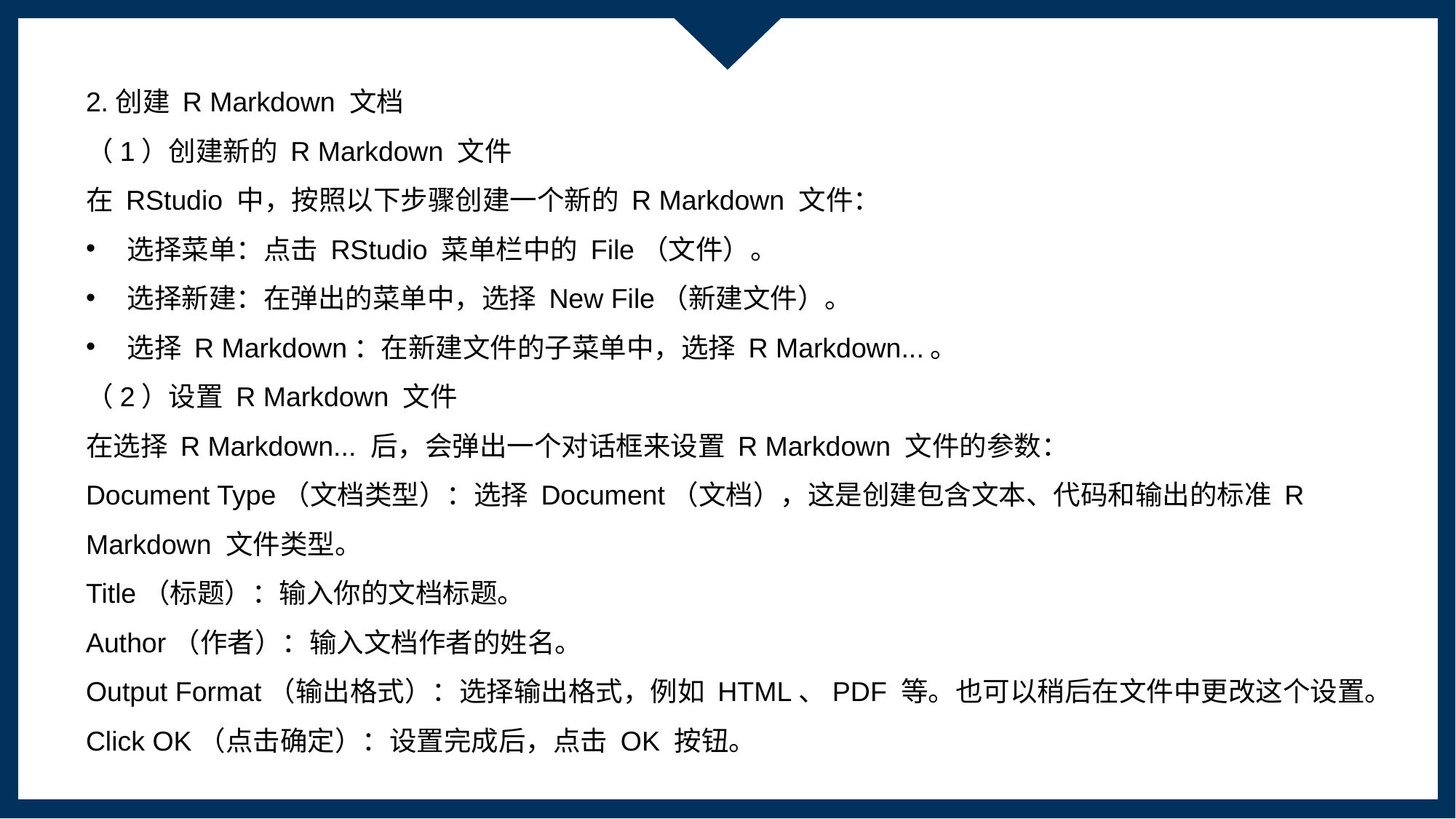

2.创建 R Markdown 文档
（1）创建新的 R Markdown 文件
在 RStudio 中，按照以下步骤创建一个新的 R Markdown 文件：
选择菜单：点击 RStudio 菜单栏中的 File（文件）。
选择新建：在弹出的菜单中，选择 New File（新建文件）。
选择 R Markdown：在新建文件的子菜单中，选择 R Markdown...。
（2）设置 R Markdown 文件
在选择 R Markdown... 后，会弹出一个对话框来设置 R Markdown 文件的参数：
Document Type（文档类型）：选择 Document（文档），这是创建包含文本、代码和输出的标准 R Markdown 文件类型。
Title（标题）：输入你的文档标题。
Author（作者）：输入文档作者的姓名。
Output Format（输出格式）：选择输出格式，例如 HTML、PDF 等。也可以稍后在文件中更改这个设置。
Click OK（点击确定）：设置完成后，点击 OK 按钮。